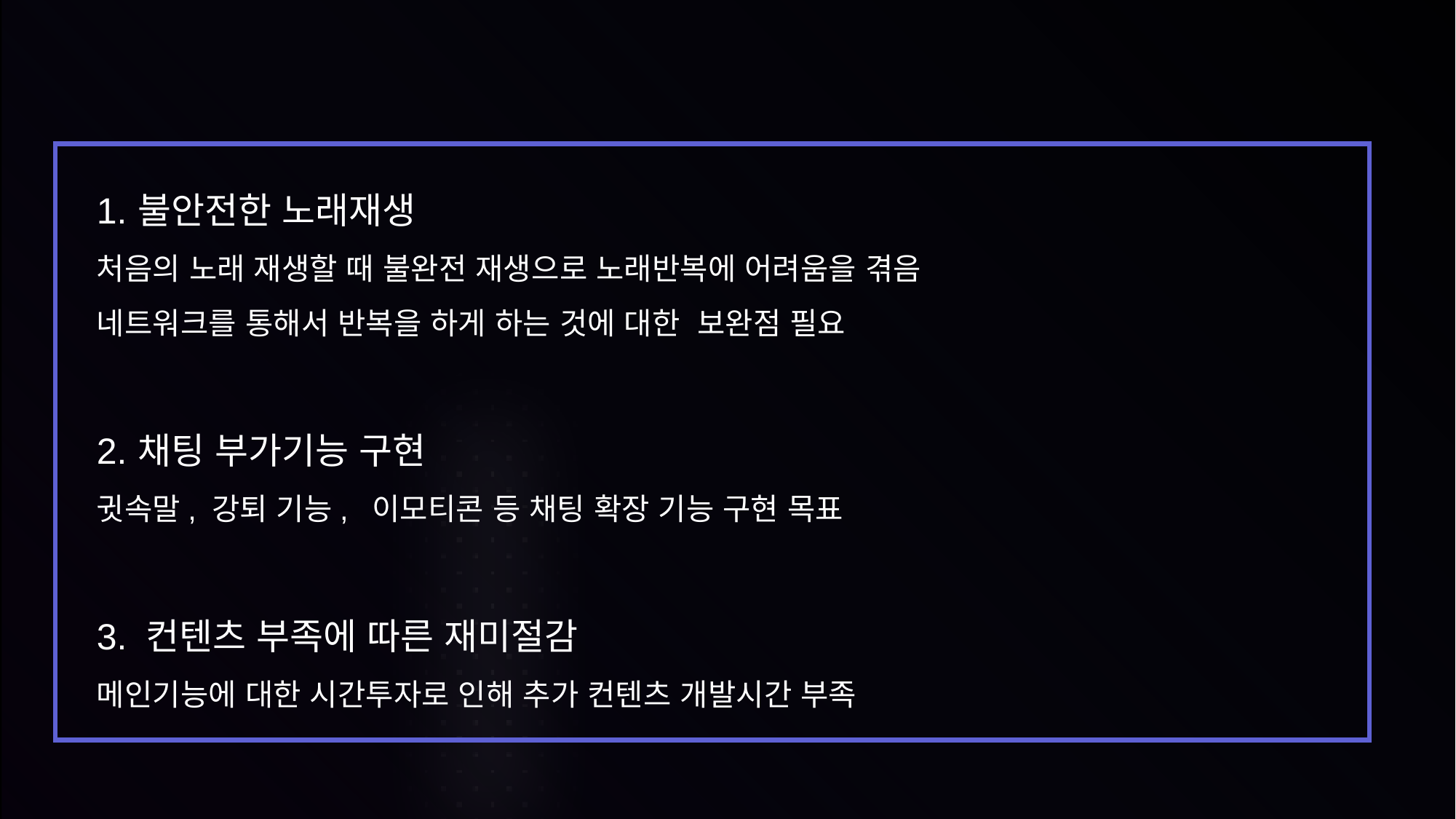

6. 개선점

불안전한 노래재생
처음의 노래 재생할 때 불완전 재생으로 노래반복에 어려움을 겪음
네트워크를 통해서 반복을 하게 하는 것에 대한  보완점 필요

채팅 부가기능 구현
귓속말, 강퇴 기능,  이모티콘 등 채팅 확장 기능 구현 목표

3. 컨텐츠 부족에 따른 재미절감
메인기능에 대한 시간투자로 인해 추가 컨텐츠 개발시간 부족